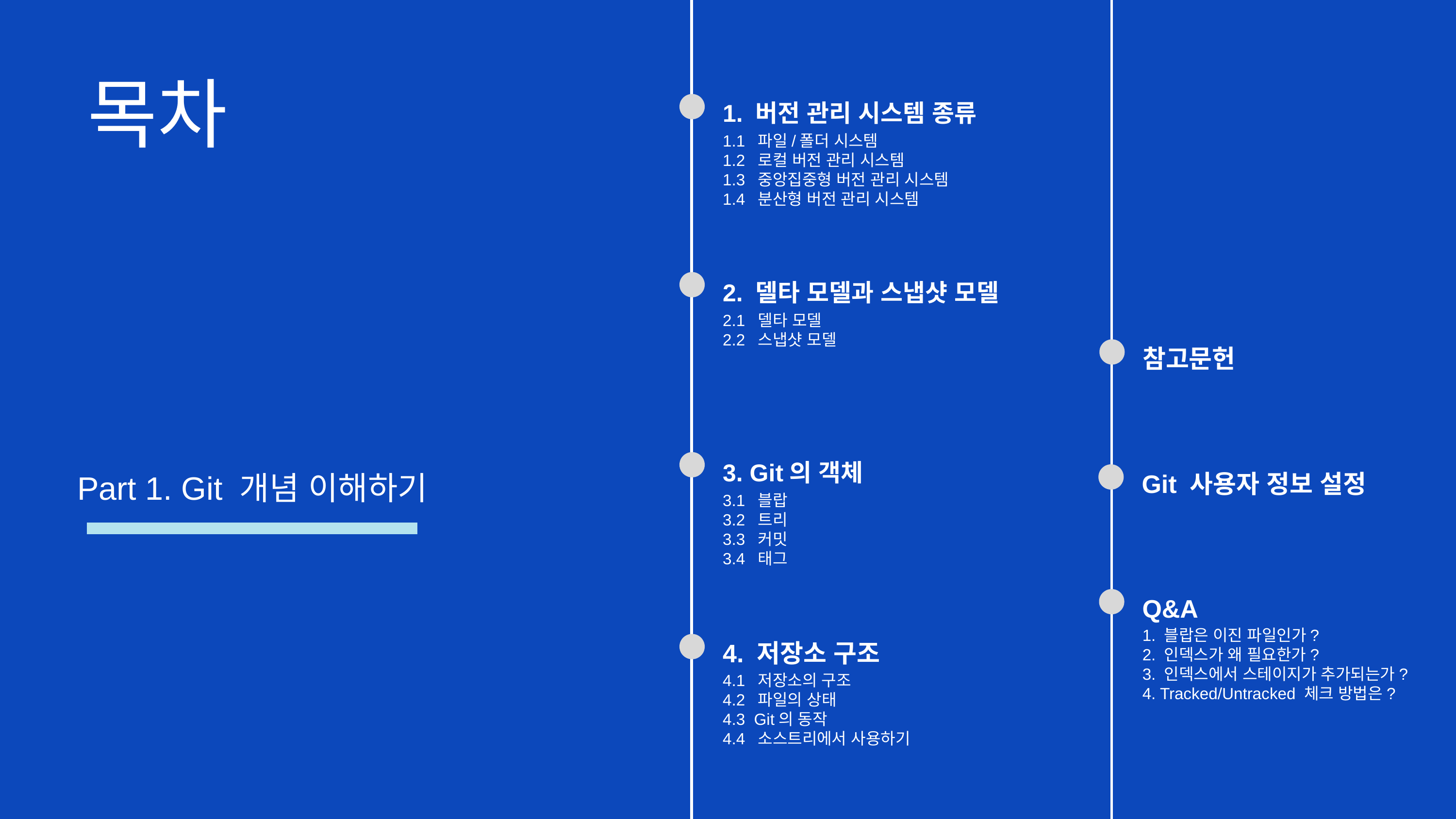

목차
1. 버전 관리 시스템 종류

1.1  파일/폴더 시스템
1.2  로컬 버전 관리 시스템
1.3  중앙집중형 버전 관리 시스템
1.4  분산형 버전 관리 시스템
2. 델타 모델과 스냅샷 모델

2.1  델타 모델
2.2  스냅샷 모델
참고문헌

3. Git의 객체

Git 사용자 정보 설정

Part 1. Git 개념 이해하기
3.1  블랍
3.2  트리
3.3  커밋
3.4  태그

Q&A

1. 블랍은 이진 파일인가?
2. 인덱스가 왜 필요한가?
3. 인덱스에서 스테이지가 추가되는가?
4. Tracked/Untracked 체크 방법은?
4. 저장소 구조

4.1  저장소의 구조
4.2  파일의 상태
4.3  Git의 동작
4.4  소스트리에서 사용하기